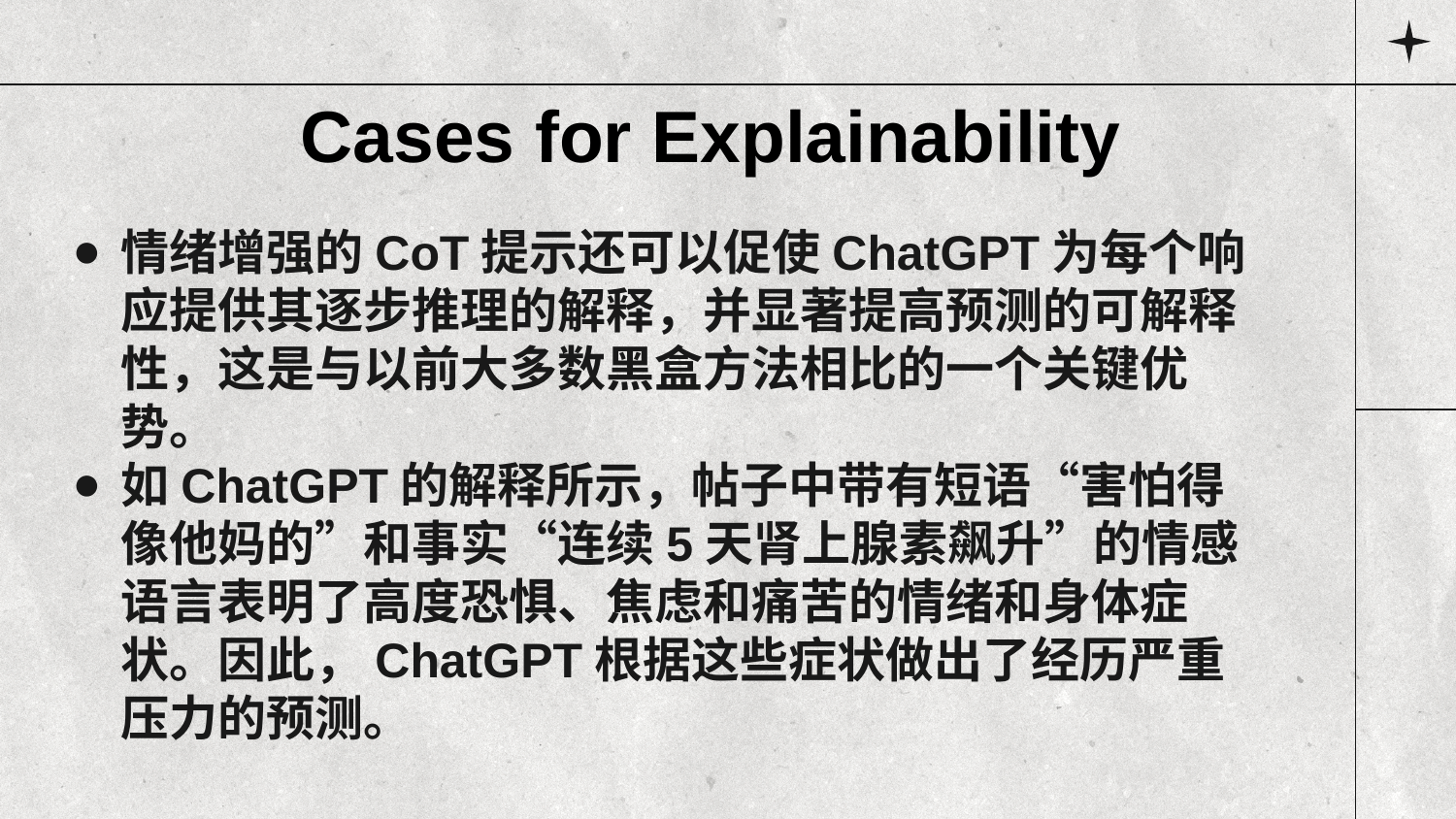

# Cases for Explainability
情绪增强的CoT提示还可以促使ChatGPT为每个响应提供其逐步推理的解释，并显著提高预测的可解释性，这是与以前大多数黑盒方法相比的一个关键优势。
如ChatGPT的解释所示，帖子中带有短语“害怕得像他妈的”和事实“连续5天肾上腺素飙升”的情感语言表明了高度恐惧、焦虑和痛苦的情绪和身体症状。因此，ChatGPT根据这些症状做出了经历严重压力的预测。